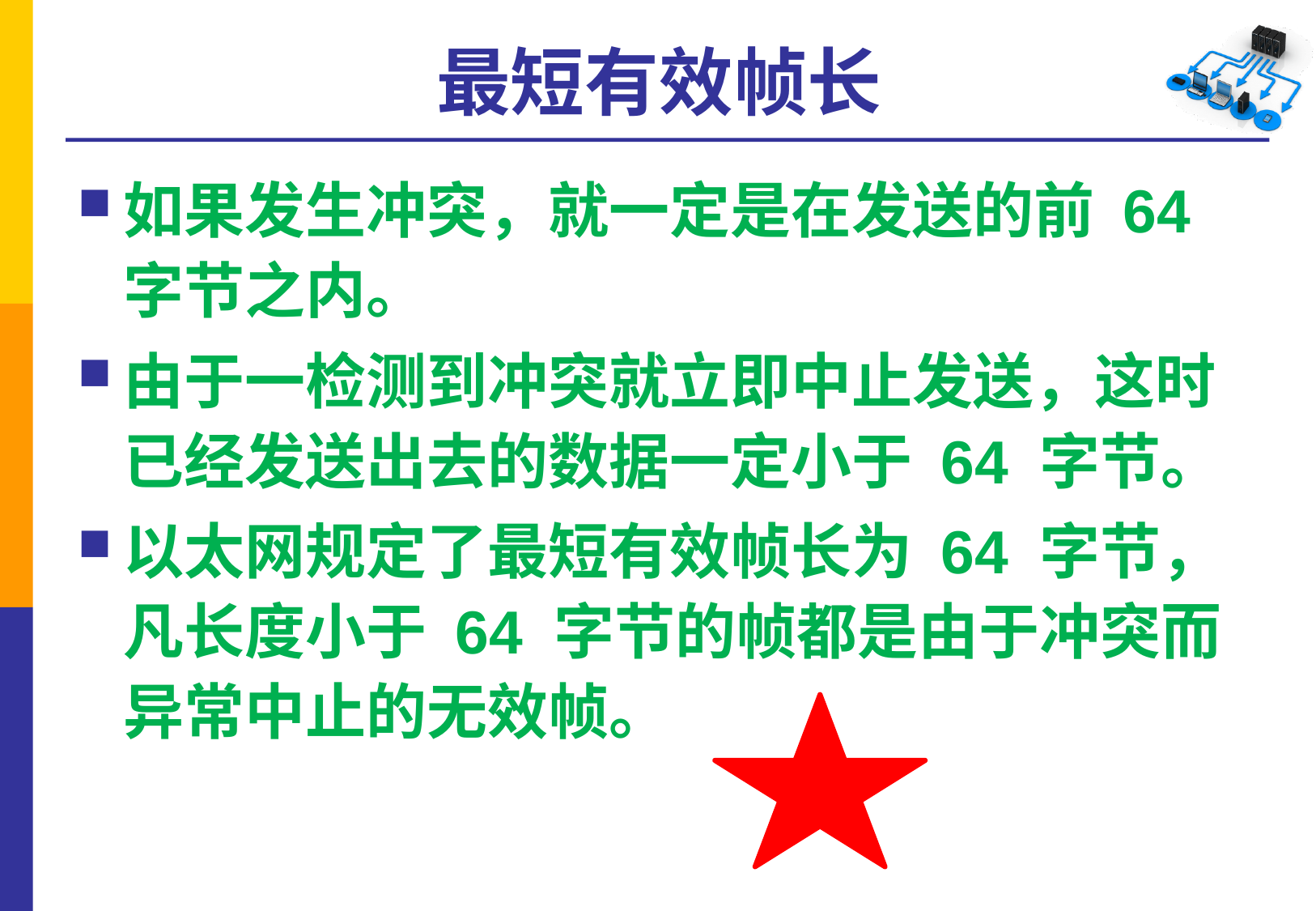

# 最短有效帧长
如果发生冲突，就一定是在发送的前 64 字节之内。
由于一检测到冲突就立即中止发送，这时已经发送出去的数据一定小于 64 字节。
以太网规定了最短有效帧长为 64 字节，凡长度小于 64 字节的帧都是由于冲突而异常中止的无效帧。